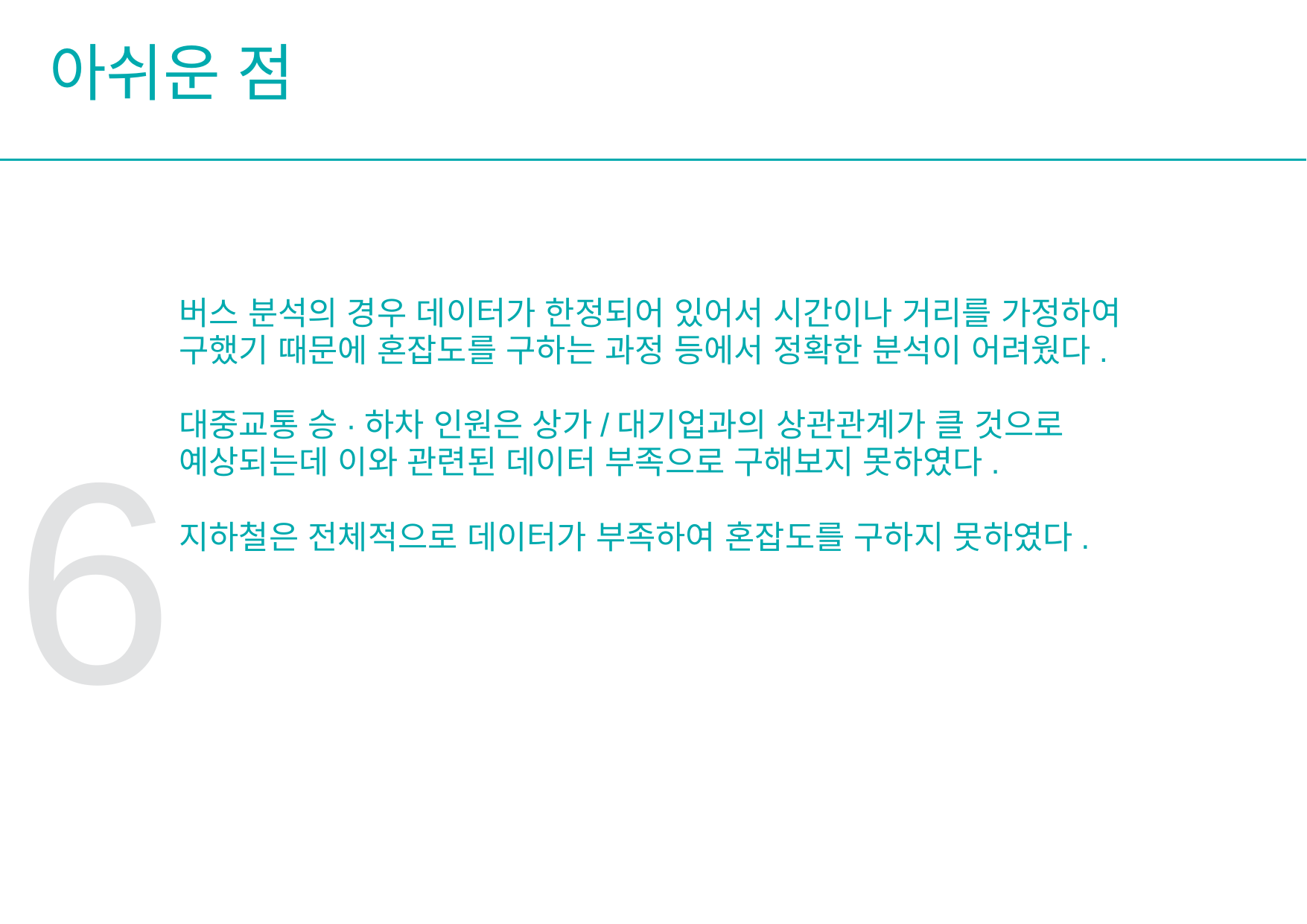

아쉬운 점
버스 분석의 경우 데이터가 한정되어 있어서 시간이나 거리를 가정하여 구했기 때문에 혼잡도를 구하는 과정 등에서 정확한 분석이 어려웠다.

대중교통 승·하차 인원은 상가/대기업과의 상관관계가 클 것으로 예상되는데 이와 관련된 데이터 부족으로 구해보지 못하였다.

지하철은 전체적으로 데이터가 부족하여 혼잡도를 구하지 못하였다.

6